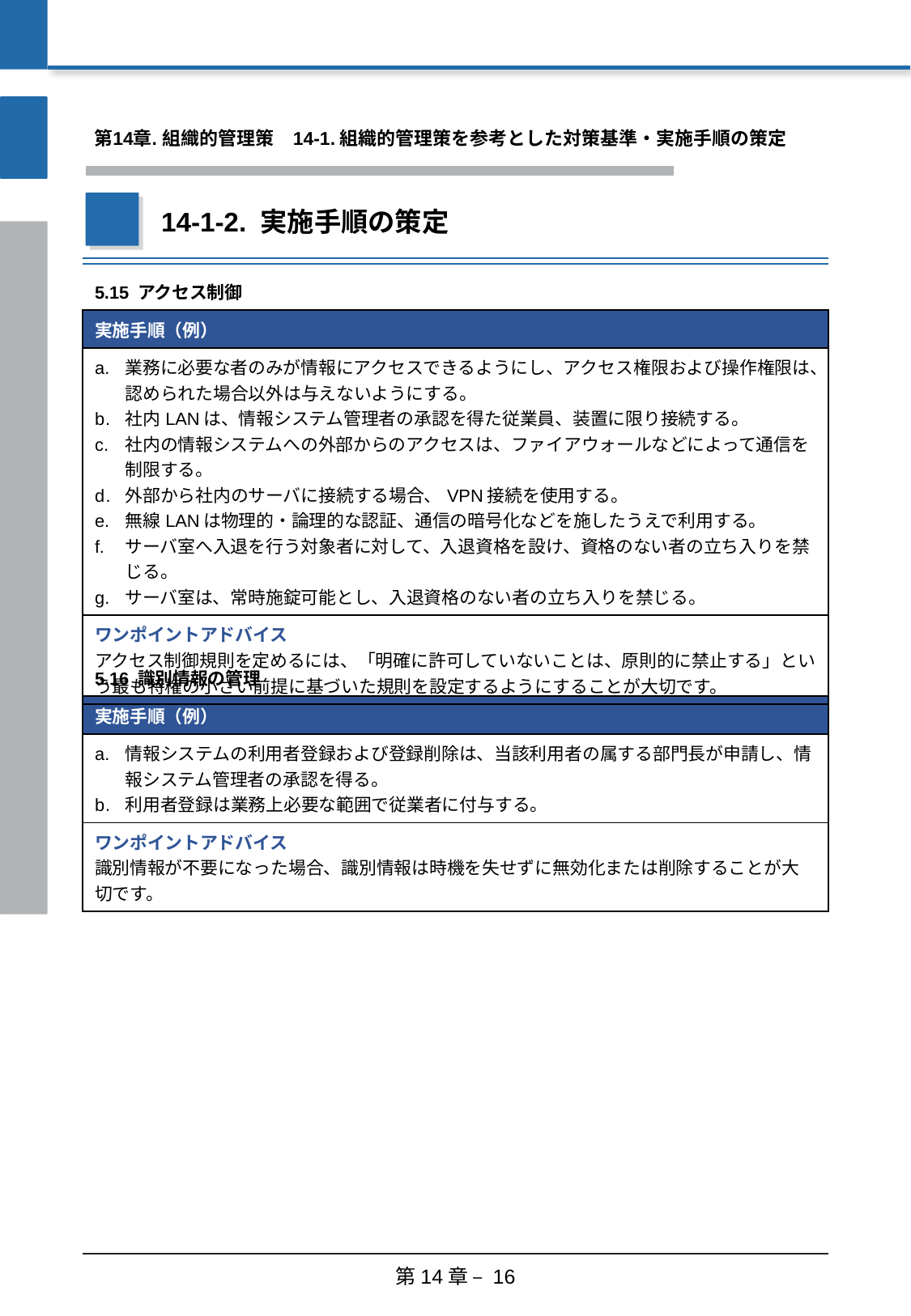

第14章. 組織的管理策
　14-1. 組織的管理策を参考とした対策基準・実施手順の策定
14-1-2. 実施手順の策定
| 5.15 アクセス制御 |
| --- |
| 実施手順（例） |
| 業務に必要な者のみが情報にアクセスできるようにし、アクセス権限および操作権限は、認められた場合以外は与えないようにする。 社内LANは、情報システム管理者の承認を得た従業員、装置に限り接続する。 社内の情報システムへの外部からのアクセスは、ファイアウォールなどによって通信を制限する。 外部から社内のサーバに接続する場合、VPN接続を使用する。 無線LANは物理的・論理的な認証、通信の暗号化などを施したうえで利用する。 サーバ室へ入退を行う対象者に対して、入退資格を設け、資格のない者の立ち入りを禁じる。 サーバ室は、常時施錠可能とし、入退資格のない者の立ち入りを禁じる。 |
| ワンポイントアドバイス アクセス制御規則を定めるには、「明確に許可していないことは、原則的に禁止する」という最も特権の小さい前提に基づいた規則を設定するようにすることが大切です。 |
| 5.16 識別情報の管理 |
| --- |
| 実施手順（例） |
| 情報システムの利用者登録および登録削除は、当該利用者の属する部門長が申請し、情報システム管理者の承認を得る。 利用者登録は業務上必要な範囲で従業者に付与する。 |
| ワンポイントアドバイス 識別情報が不要になった場合、識別情報は時機を失せずに無効化または削除することが大切です。 |
第14章 – 16